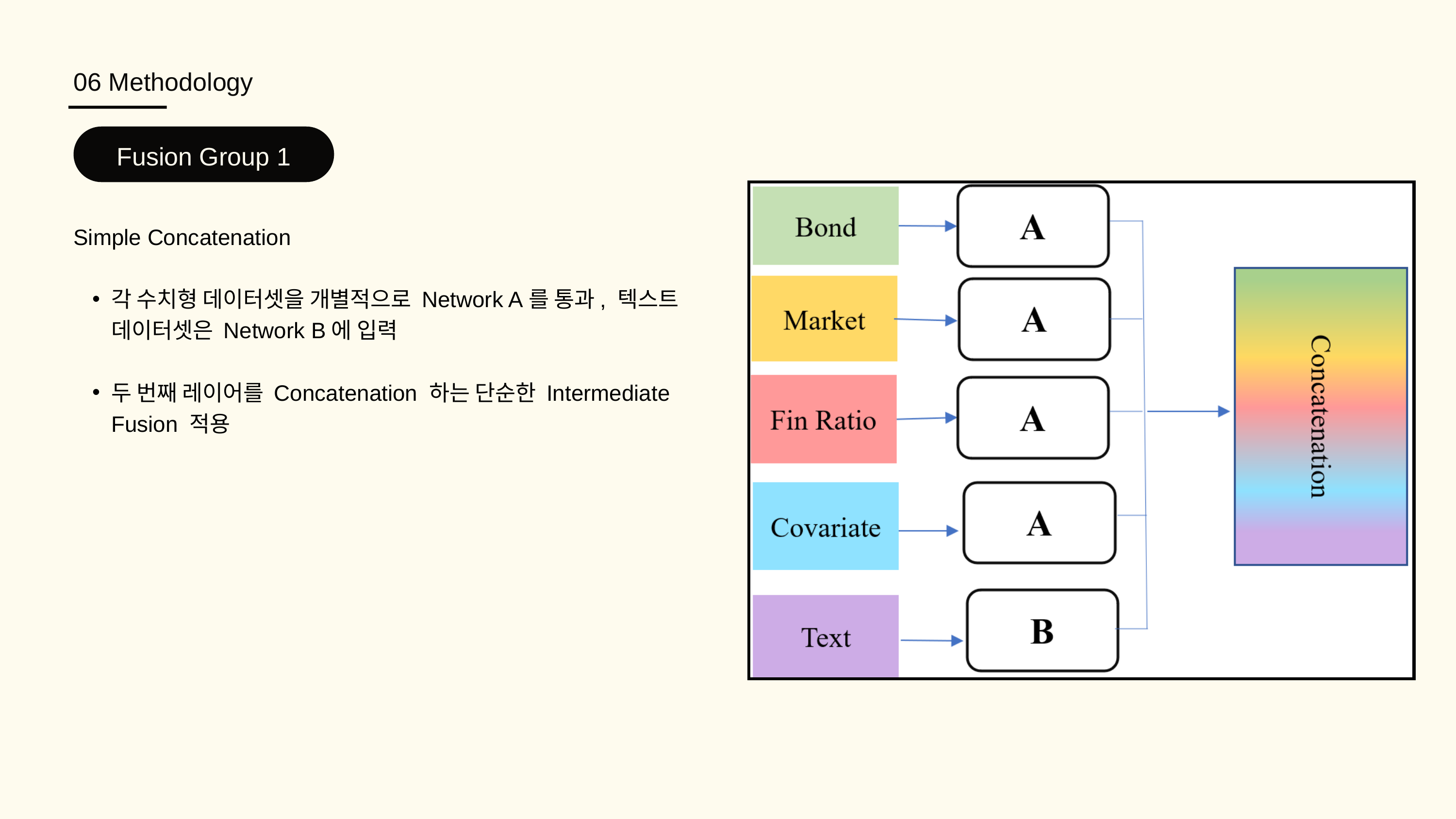

06 Methodology

Fusion Group 1

Simple Concatenation

각 수치형 데이터셋을 개별적으로 Network A를 통과, 텍스트 데이터셋은 Network B에 입력

두 번째 레이어를 Concatenation 하는 단순한 Intermediate Fusion 적용